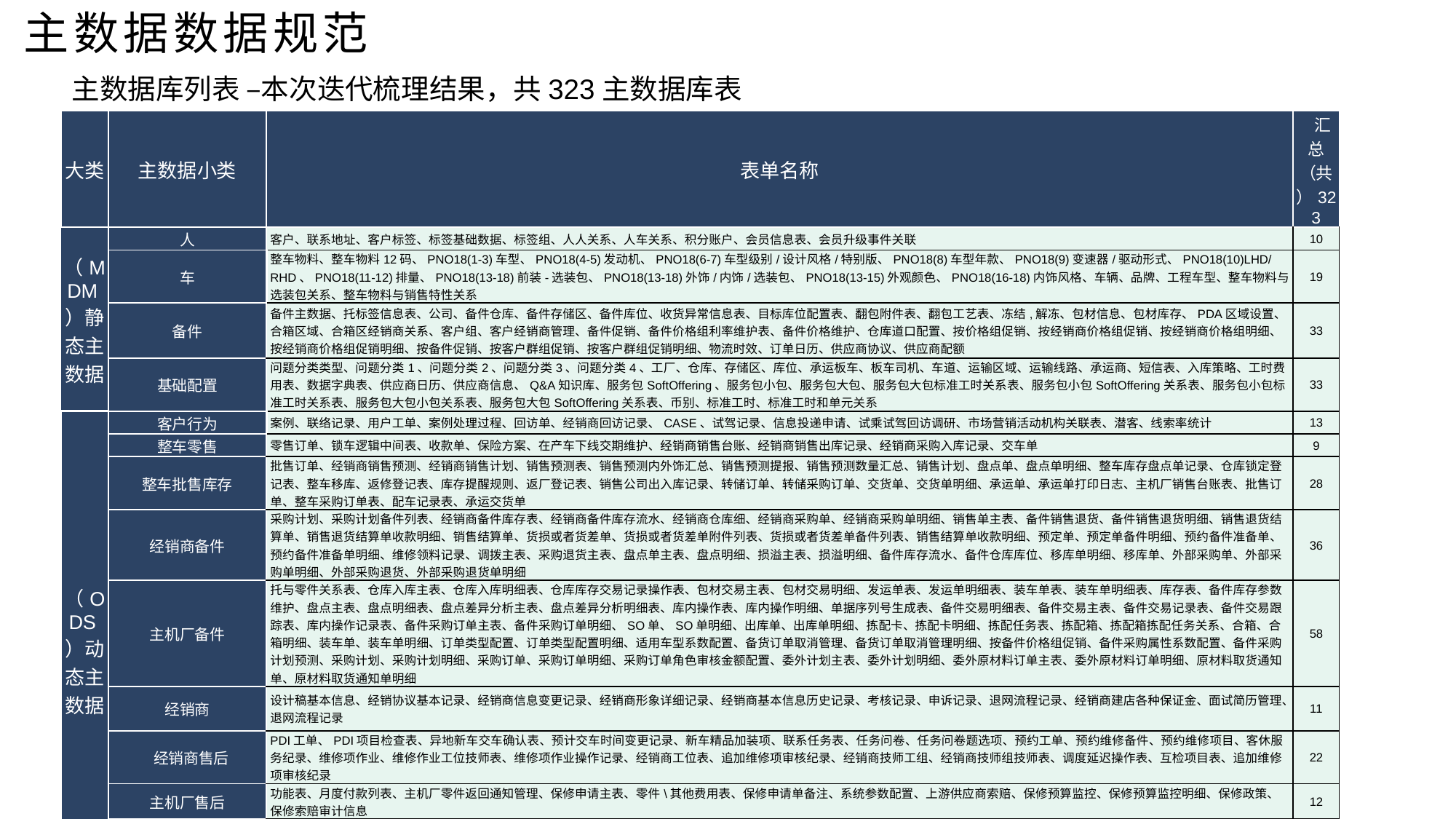

主数据数据规范

主数据库列表 –本次迭代梳理结果，共323主数据库表
| 大类 | 主数据小类 | 表单名称 | 汇总 （共）323 |
| --- | --- | --- | --- |
| （MDM）静态主数据 | 人 | 客户、联系地址、客户标签、标签基础数据、标签组、人人关系、人车关系、积分账户、会员信息表、会员升级事件关联 | 10 |
|  | 车 | 整车物料、整车物料12码、PNO18(1-3)车型、PNO18(4-5)发动机、PNO18(6-7)车型级别/设计风格/特别版、PNO18(8)车型年款、PNO18(9)变速器/驱动形式、PNO18(10)LHD/RHD、PNO18(11-12)排量、PNO18(13-18)前装-选装包、PNO18(13-18)外饰/内饰/选装包、PNO18(13-15)外观颜色、PNO18(16-18)内饰风格、车辆、品牌、工程车型、整车物料与选装包关系、整车物料与销售特性关系 | 19 |
|  | 备件 | 备件主数据、托标签信息表、公司、备件仓库、备件存储区、备件库位、收货异常信息表、目标库位配置表、翻包附件表、翻包工艺表、冻结,解冻、包材信息、包材库存、PDA区域设置、合箱区域、合箱区经销商关系、客户组、客户经销商管理、备件促销、备件价格组利率维护表、备件价格维护、仓库道口配置、按价格组促销、按经销商价格组促销、按经销商价格组明细、按经销商价格组促销明细、按备件促销、按客户群组促销、按客户群组促销明细、物流时效、订单日历、供应商协议、供应商配额 | 33 |
|  | 基础配置 | 问题分类类型、问题分类1、问题分类2、问题分类3、问题分类4、工厂、仓库、存储区、库位、承运板车、板车司机、车道、运输区域、运输线路、承运商、短信表、入库策略、工时费用表、数据字典表、供应商日历、供应商信息、Q&A知识库、服务包SoftOffering、服务包小包、服务包大包、服务包大包标准工时关系表、服务包小包SoftOffering关系表、服务包小包标准工时关系表、服务包大包小包关系表、服务包大包SoftOffering关系表、币别、标准工时、标准工时和单元关系 | 33 |
| （ODS）动态主数据 | 客户行为 | 案例、联络记录、用户工单、案例处理过程、回访单、经销商回访记录、CASE、试驾记录、信息投递申请、试乘试驾回访调研、市场营销活动机构关联表、潜客、线索率统计 | 13 |
|  | 整车零售 | 零售订单、锁车逻辑中间表、收款单、保险方案、在产车下线交期维护、经销商销售台账、经销商销售出库记录、经销商采购入库记录、交车单 | 9 |
|  | 整车批售库存 | 批售订单、经销商销售预测、经销商销售计划、销售预测表、销售预测内外饰汇总、销售预测提报、销售预测数量汇总、销售计划、盘点单、盘点单明细、整车库存盘点单记录、仓库锁定登记表、整车移库、返修登记表、库存提醒规则、返厂登记表、销售公司出入库记录、转储订单、转储采购订单、交货单、交货单明细、承运单、承运单打印日志、主机厂销售台账表、批售订单、整车采购订单表、配车记录表、承运交货单 | 28 |
|  | 经销商备件 | 采购计划、采购计划备件列表、经销商备件库存表、经销商备件库存流水、经销商仓库细、经销商采购单、经销商采购单明细、销售单主表、备件销售退货、备件销售退货明细、销售退货结算单、销售退货结算单收款明细、销售结算单、货损或者货差单、货损或者货差单附件列表、货损或者货差单备件列表、销售结算单收款明细、预定单、预定单备件明细、预约备件准备单、预约备件准备单明细、维修领料记录、调拨主表、采购退货主表、盘点单主表、盘点明细、损溢主表、损溢明细、备件库存流水、备件仓库库位、移库单明细、移库单、外部采购单、外部采购单明细、外部采购退货、外部采购退货单明细 | 36 |
|  | 主机厂备件 | 托与零件关系表、仓库入库主表、仓库入库明细表、仓库库存交易记录操作表、包材交易主表、包材交易明细、发运单表、发运单明细表、装车单表、装车单明细表、库存表、备件库存参数维护、盘点主表、盘点明细表、盘点差异分析主表、盘点差异分析明细表、库内操作表、库内操作明细、单据序列号生成表、备件交易明细表、备件交易主表、备件交易记录表、备件交易跟踪表、库内操作记录表、备件采购订单主表、备件采购订单明细、SO单、SO单明细、出库单、出库单明细、拣配卡、拣配卡明细、拣配任务表、拣配箱、拣配箱拣配任务关系、合箱、合箱明细、装车单、装车单明细、订单类型配置、订单类型配置明细、适用车型系数配置、备货订单取消管理、备货订单取消管理明细、按备件价格组促销、备件采购属性系数配置、备件采购计划预测、采购计划、采购计划明细、采购订单、采购订单明细、采购订单角色审核金额配置、委外计划主表、委外计划明细、委外原材料订单主表、委外原材料订单明细、原材料取货通知单、原材料取货通知单明细 | 58 |
|  | 经销商 | 设计稿基本信息、经销协议基本记录、经销商信息变更记录、经销商形象详细记录、经销商基本信息历史记录、考核记录、申诉记录、退网流程记录、经销商建店各种保证金、面试简历管理、退网流程记录 | 11 |
|  | 经销商售后 | PDI工单、PDI项目检查表、异地新车交车确认表、预计交车时间变更记录、新车精品加装项、联系任务表、任务问卷、任务问卷题选项、预约工单、预约维修备件、预约维修项目、客休服务纪录、维修项作业、维修作业工位技师表、维修项作业操作记录、经销商工位表、追加维修项审核纪录、经销商技师工组、经销商技师组技师表、调度延迟操作表、互检项目表、追加维修项审核纪录 | 22 |
|  | 主机厂售后 | 功能表、月度付款列表、主机厂零件返回通知管理、保修申请主表、零件\其他费用表、保修申请单备注、系统参数配置、上游供应商索赔、保修预算监控、保修预算监控明细、保修政策、保修索赔审计信息 | 12 |
|  | 系统表 | 用户、角色、用户角色对照表、组织架构、行政区划、区域、区划与区域对应关系、用户组织架构对照表、系统操作日志1、系统操作日志10、系统操作日志11、系统操作日志12、系统操作日志13、系统操作日志14、系统操作日志15、系统操作日志2、系统操作日志3、系统操作日志4、系统操作日志5、系统操作日志6、系统操作日志7、系统操作日志8、系统操作日志9、系统操作日志、系统跟踪日志、系统上传文件记录、系统上传文件删除记录、系统上传文件草稿记录、操作日志、安全审计日志、系统菜单、系统接口操作配置表、系统功能表、功能接口表、角色功能表、系统参数表、用户角色表、账户表、组织架构表、 | 39 |